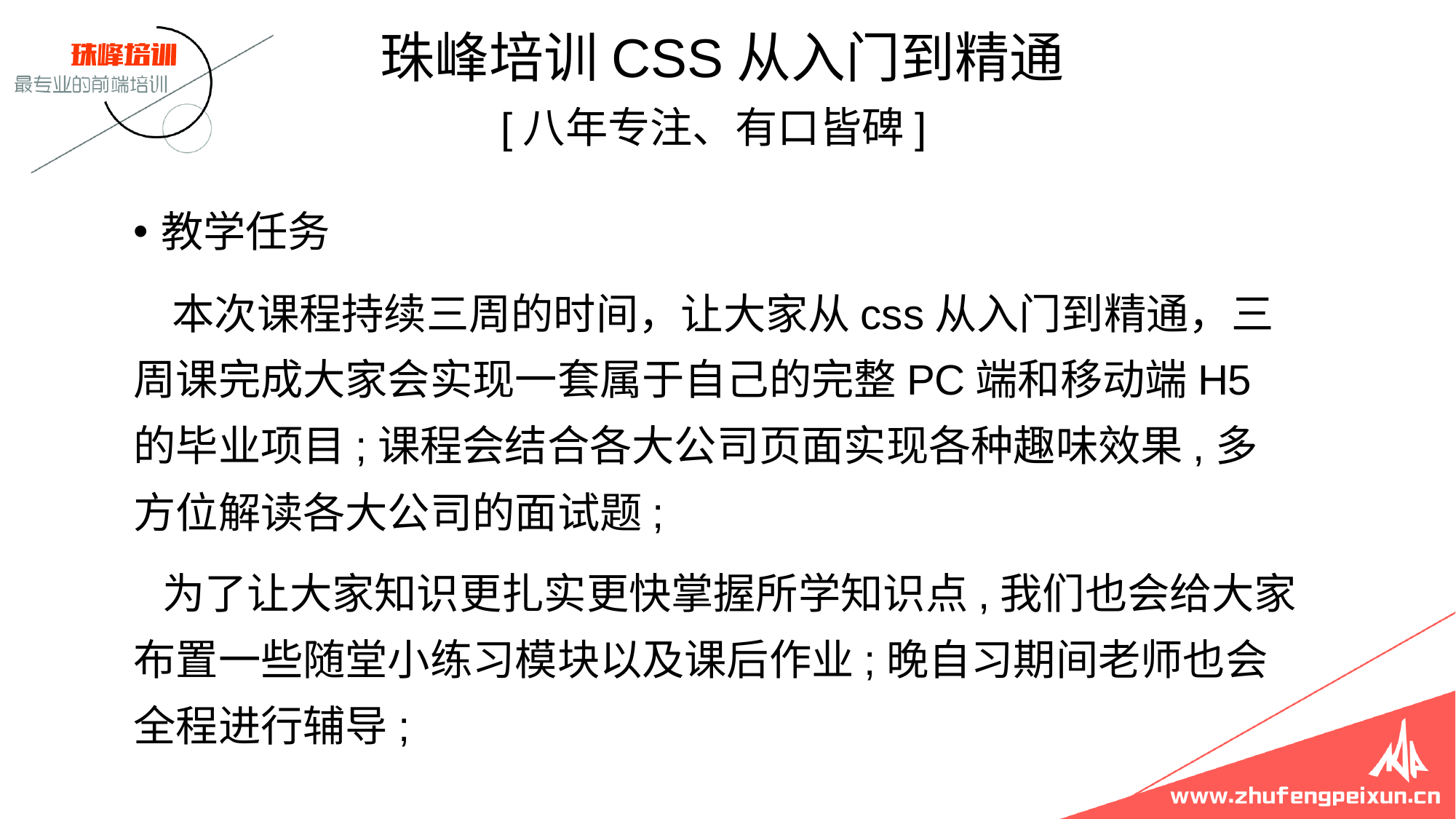

珠峰培训CSS从入门到精通
        [八年专注、有口皆碑]
教学任务
   本次课程持续三周的时间，让大家从css从入门到精通，三周课完成大家会实现一套属于自己的完整PC端和移动端H5的毕业项目;课程会结合各大公司页面实现各种趣味效果,多方位解读各大公司的面试题;
  为了让大家知识更扎实更快掌握所学知识点,我们也会给大家布置一些随堂小练习模块以及课后作业;晚自习期间老师也会全程进行辅导;